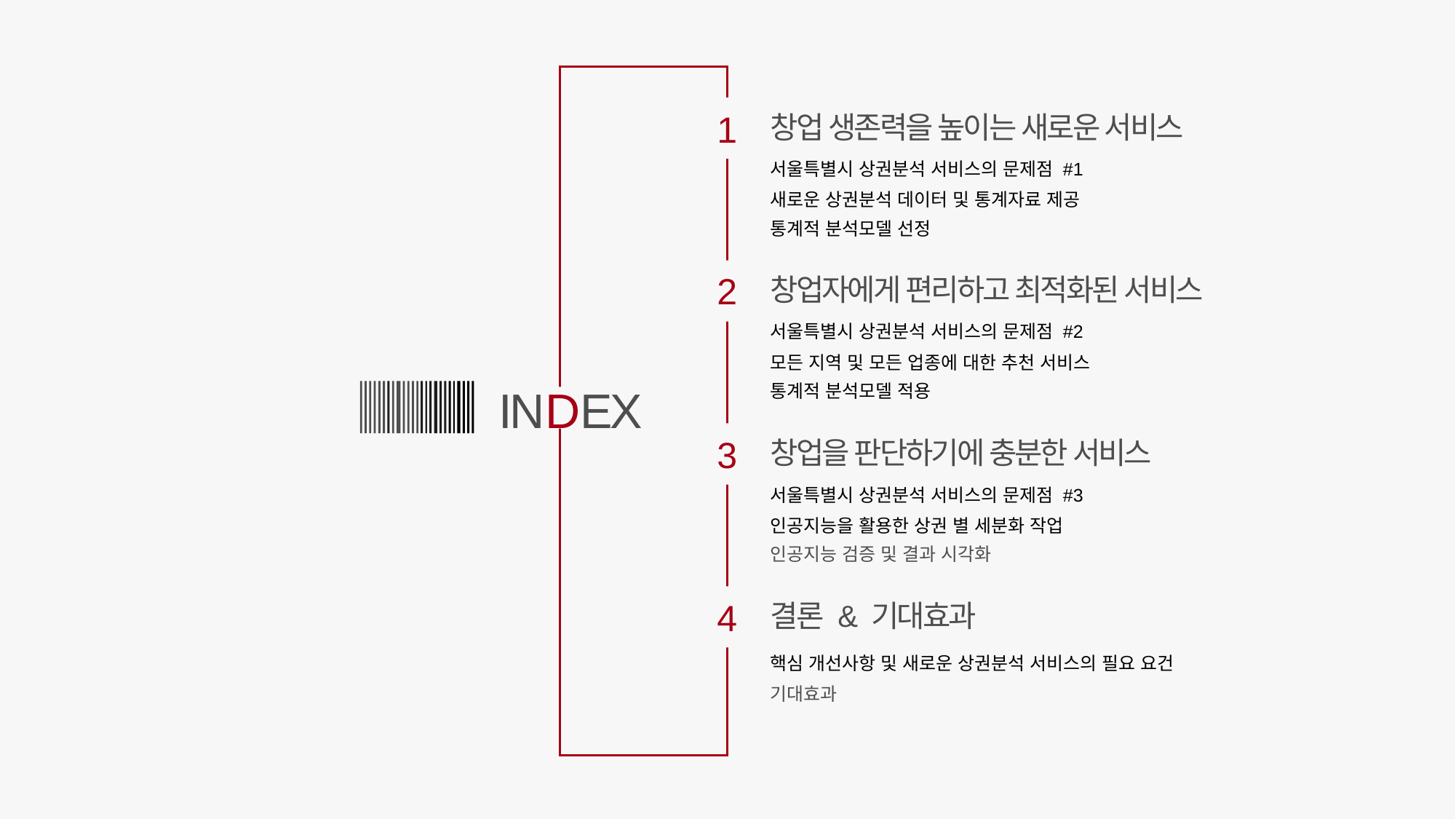

1
창업 생존력을 높이는 새로운 서비스
서울특별시 상권분석 서비스의 문제점 #1
새로운 상권분석 데이터 및 통계자료 제공
통계적 분석모델 선정

2
창업자에게 편리하고 최적화된 서비스
서울특별시 상권분석 서비스의 문제점 #2
모든 지역 및 모든 업종에 대한 추천 서비스
통계적 분석모델 적용
INDEX

3
창업을 판단하기에 충분한 서비스
서울특별시 상권분석 서비스의 문제점 #3
인공지능을 활용한 상권 별 세분화 작업
인공지능 검증 및 결과 시각화

4
결론 & 기대효과
핵심 개선사항 및 새로운 상권분석 서비스의 필요 요건
기대효과